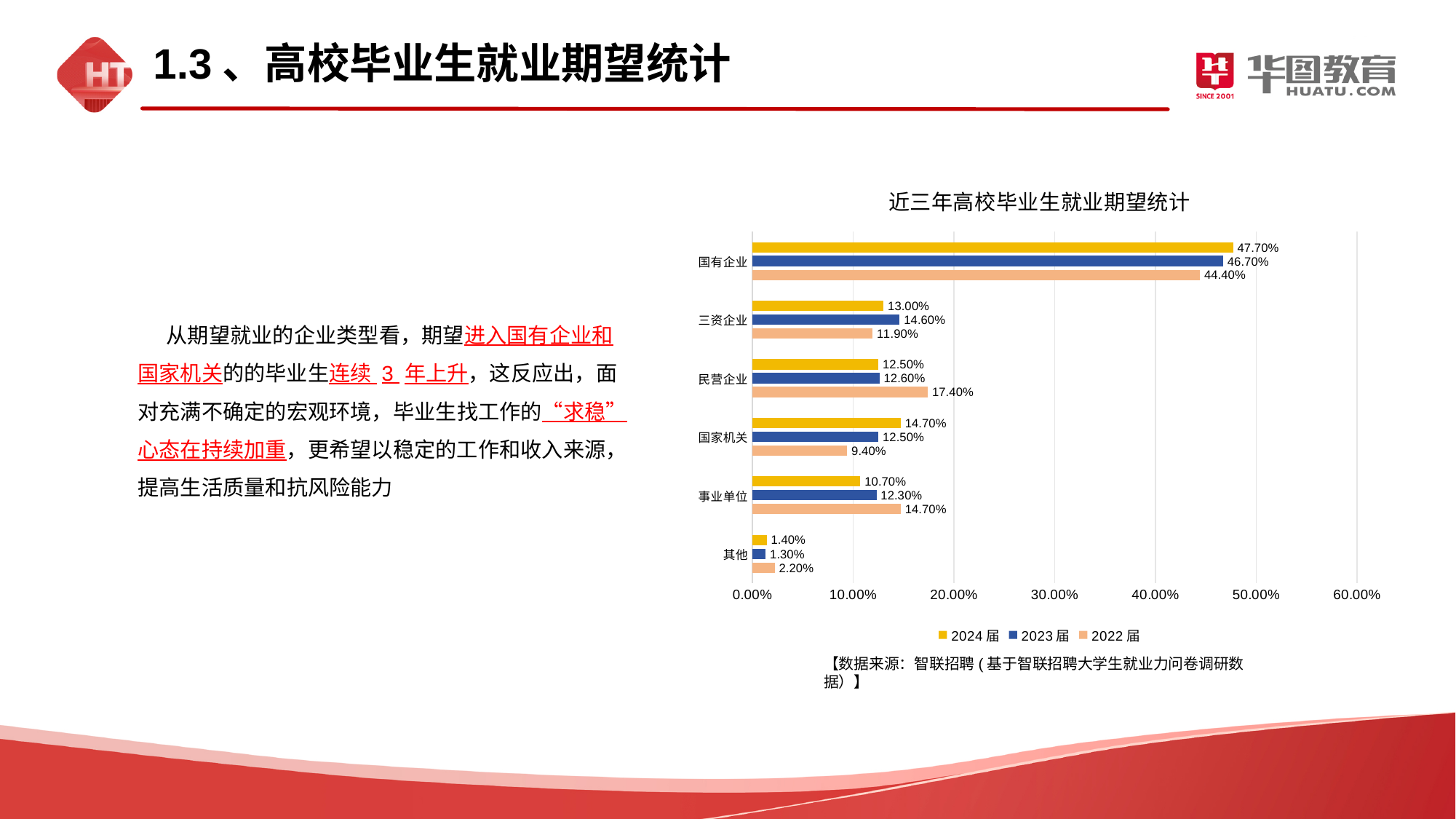

1.3、高校毕业生就业期望统计

### Chart: 近三年高校毕业生就业期望统计

| Category | 2022届 | 2023届 | 2024届 |
|---|---|---|---|
| 其他 | 0.022 | 0.013 | 0.014 |
| 事业单位 | 0.147 | 0.123 | 0.107 |
| 国家机关 | 0.094 | 0.125 | 0.147 |
| 民营企业 | 0.174 | 0.126 | 0.125 |
| 三资企业 | 0.119 | 0.146 | 0.13 |
| 国有企业 | 0.444 | 0.467 | 0.477 |
     从期望就业的企业类型看，期望进入国有企业和国家机关的的毕业生连续 3 年上升，这反应出，面对充满不确定的宏观环境，毕业生找工作的“求稳”心态在持续加重，更希望以稳定的工作和收入来源，提高生活质量和抗风险能力
【数据来源：智联招聘(基于智联招聘大学生就业力问卷调研数据）】